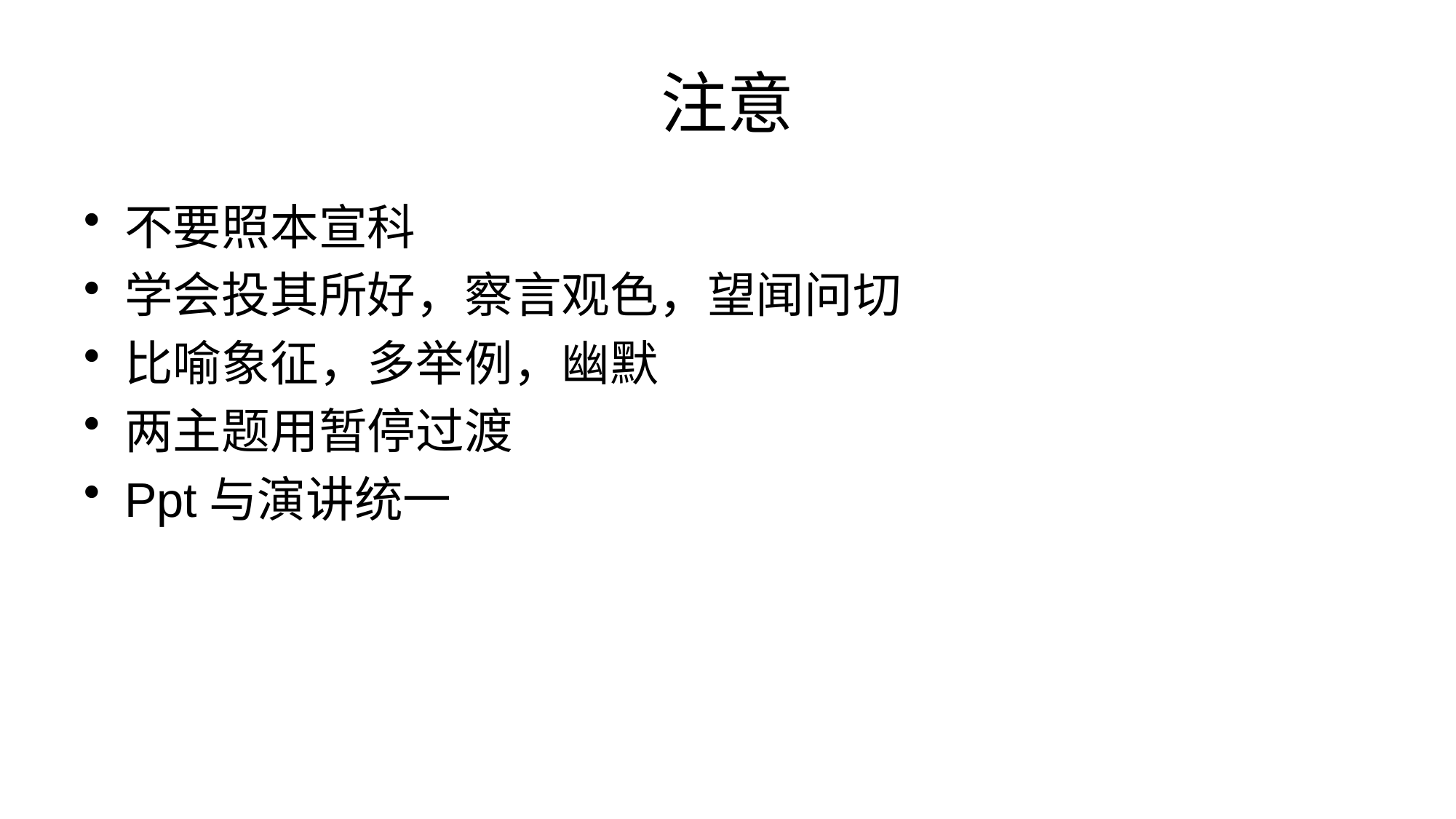

# 注意
不要照本宣科
学会投其所好，察言观色，望闻问切
比喻象征，多举例，幽默
两主题用暂停过渡
Ppt与演讲统一